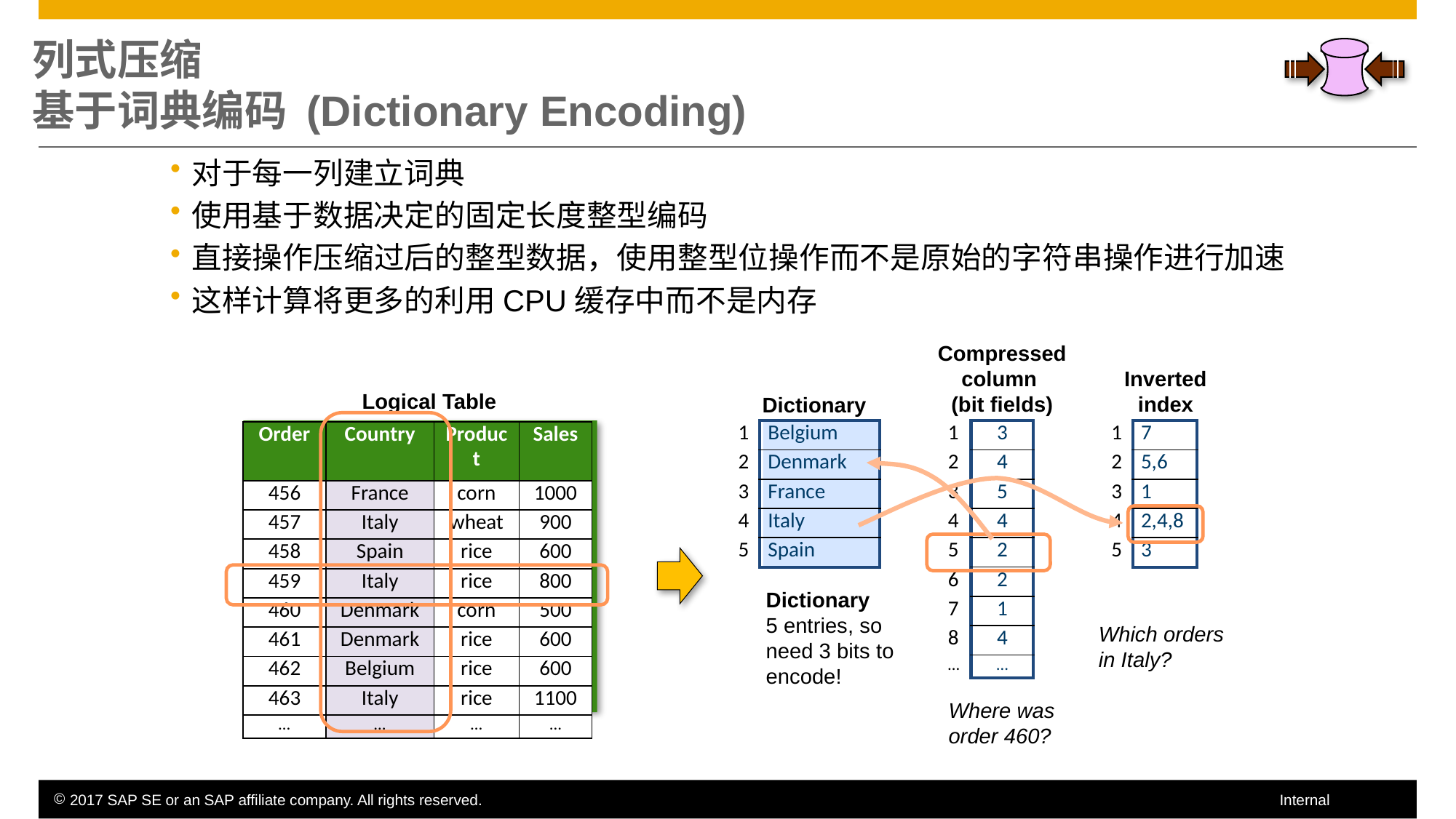

# 列式压缩 基于词典编码 (Dictionary Encoding)

对于每一列建立词典
使用基于数据决定的固定长度整型编码
直接操作压缩过后的整型数据，使用整型位操作而不是原始的字符串操作进行加速
这样计算将更多的利用CPU缓存中而不是内存
Compressed column
(bit fields)
Inverted
index
Logical Table
Dictionary

| 1 | Belgium |
| --- | --- |
| 2 | Denmark |
| 3 | France |
| 4 | Italy |
| 5 | Spain |
| 1 | 7 |
| --- | --- |
| 2 | 5,6 |
| 3 | 1 |
| 4 | 2,4,8 |
| 5 | 3 |
| 1 | 3 |
| --- | --- |
| 2 | 4 |
| 3 | 5 |
| 4 | 4 |
| 5 | 2 |
| 6 | 2 |
| 7 | 1 |
| 8 | 4 |
| … | … |

| Order | Country | Product | Sales |
| --- | --- | --- | --- |
| 456 | France | corn | 1000 |
| 457 | Italy | wheat | 900 |
| 458 | Spain | rice | 600 |
| 459 | Italy | rice | 800 |
| 460 | Denmark | corn | 500 |
| 461 | Denmark | rice | 600 |
| 462 | Belgium | rice | 600 |
| 463 | Italy | rice | 1100 |
| … | … | … | … |

Dictionary
5 entries, so need 3 bits to encode!
Which orders in Italy?
Where was order 460?